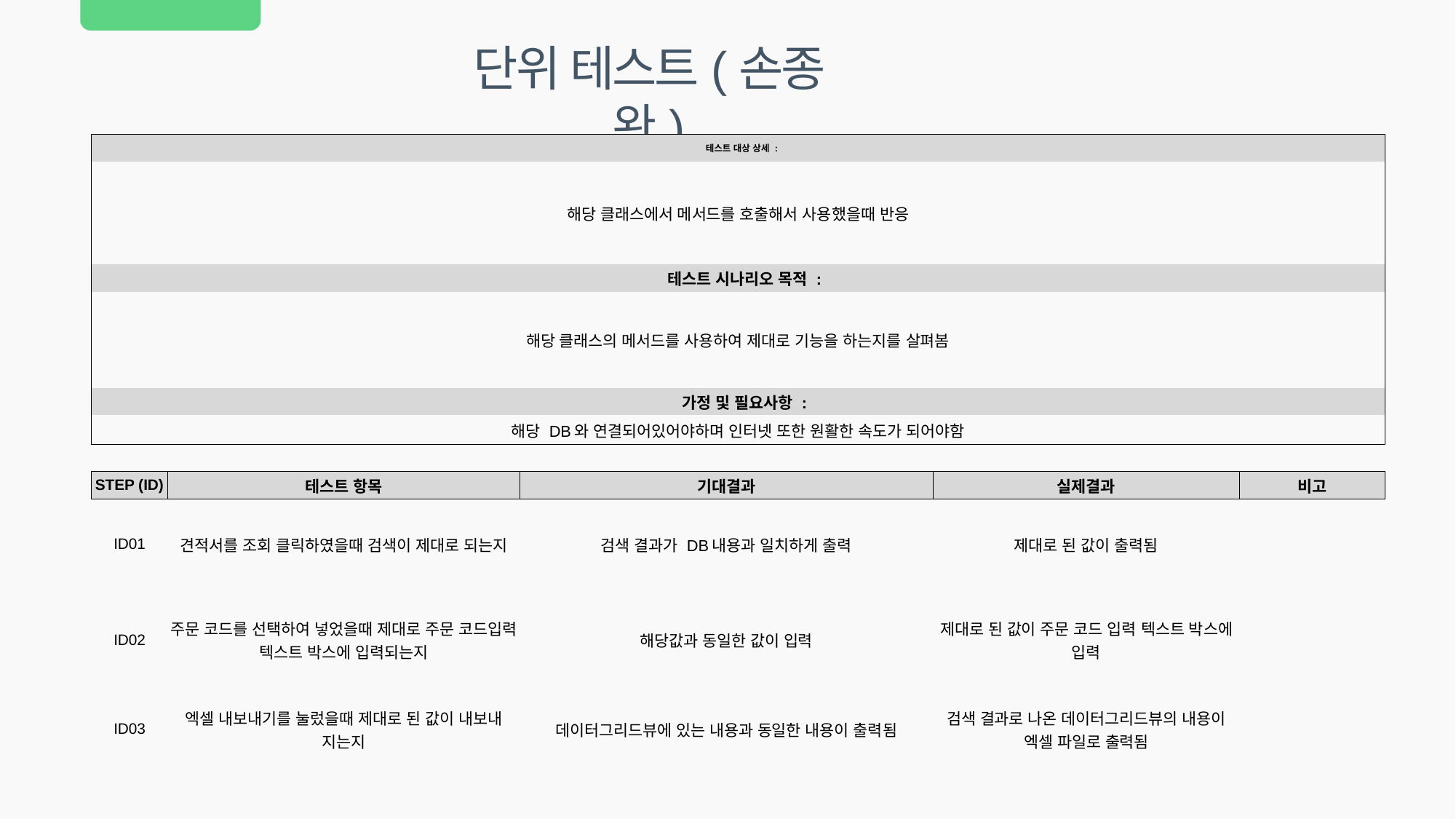

단위 테스트(손종완)
| 테스트 대상 상세 : |  |  |  |  |  |  |  |  |  |  |  |
| --- | --- | --- | --- | --- | --- | --- | --- | --- | --- | --- | --- |
| 해당 클래스에서 메서드를 호출해서 사용했을때 반응 |  |  |  |  |  |  |  |  |  |  |  |
| 테스트 시나리오 목적 : |  |  |  |  |  |  |  |  |  |  |  |
| 해당 클래스의 메서드를 사용하여 제대로 기능을 하는지를 살펴봄 |  |  |  |  |  |  |  |  |  |  |  |
| 가정 및 필요사항 : |  |  |  |  |  |  |  |  |  |  |  |
| 해당 DB와 연결되어있어야하며 인터넷 또한 원활한 속도가 되어야함 |  |  |  |  |  |  |  |  |  |  |  |
|  |  |  |  |  |  |  |  |  |  |  |  |
| STEP (ID) | 테스트 항목 |  |  | 기대결과 |  |  | 실제결과 |  |  | 비고 |  |
| ID01 | 견적서를 조회 클릭하였을때 검색이 제대로 되는지 |  |  | 검색 결과가 DB내용과 일치하게 출력 |  |  | 제대로 된 값이 출력됨 |  |  |  |  |
| ID02 | 주문 코드를 선택하여 넣었을때 제대로 주문 코드입력 텍스트 박스에 입력되는지 |  |  | 해당값과 동일한 값이 입력 |  |  | 제대로 된 값이 주문 코드 입력 텍스트 박스에 입력 |  |  |  |  |
| ID03 | 엑셀 내보내기를 눌렀을때 제대로 된 값이 내보내 지는지 |  |  | 데이터그리드뷰에 있는 내용과 동일한 내용이 출력됨 |  |  | 검색 결과로 나온 데이터그리드뷰의 내용이 엑셀 파일로 출력됨 |  |  |  |  |